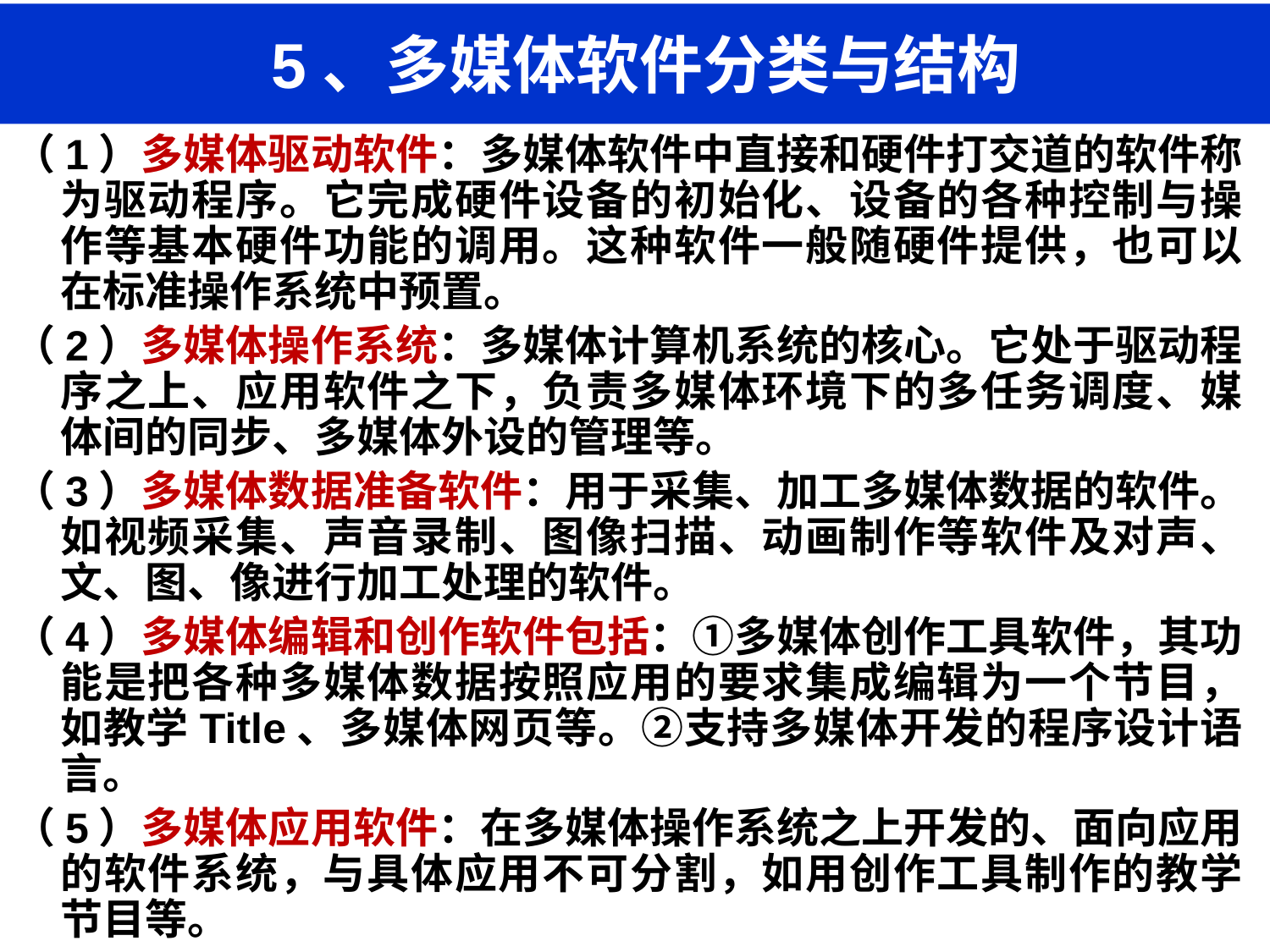

# 5、多媒体软件分类与结构
（1）多媒体驱动软件：多媒体软件中直接和硬件打交道的软件称为驱动程序。它完成硬件设备的初始化、设备的各种控制与操作等基本硬件功能的调用。这种软件一般随硬件提供，也可以在标准操作系统中预置。
（2）多媒体操作系统：多媒体计算机系统的核心。它处于驱动程序之上、应用软件之下，负责多媒体环境下的多任务调度、媒体间的同步、多媒体外设的管理等。
（3）多媒体数据准备软件：用于采集、加工多媒体数据的软件。如视频采集、声音录制、图像扫描、动画制作等软件及对声、文、图、像进行加工处理的软件。
（4）多媒体编辑和创作软件包括：①多媒体创作工具软件，其功能是把各种多媒体数据按照应用的要求集成编辑为一个节目，如教学Title、多媒体网页等。②支持多媒体开发的程序设计语言。
（5）多媒体应用软件：在多媒体操作系统之上开发的、面向应用的软件系统，与具体应用不可分割，如用创作工具制作的教学节目等。